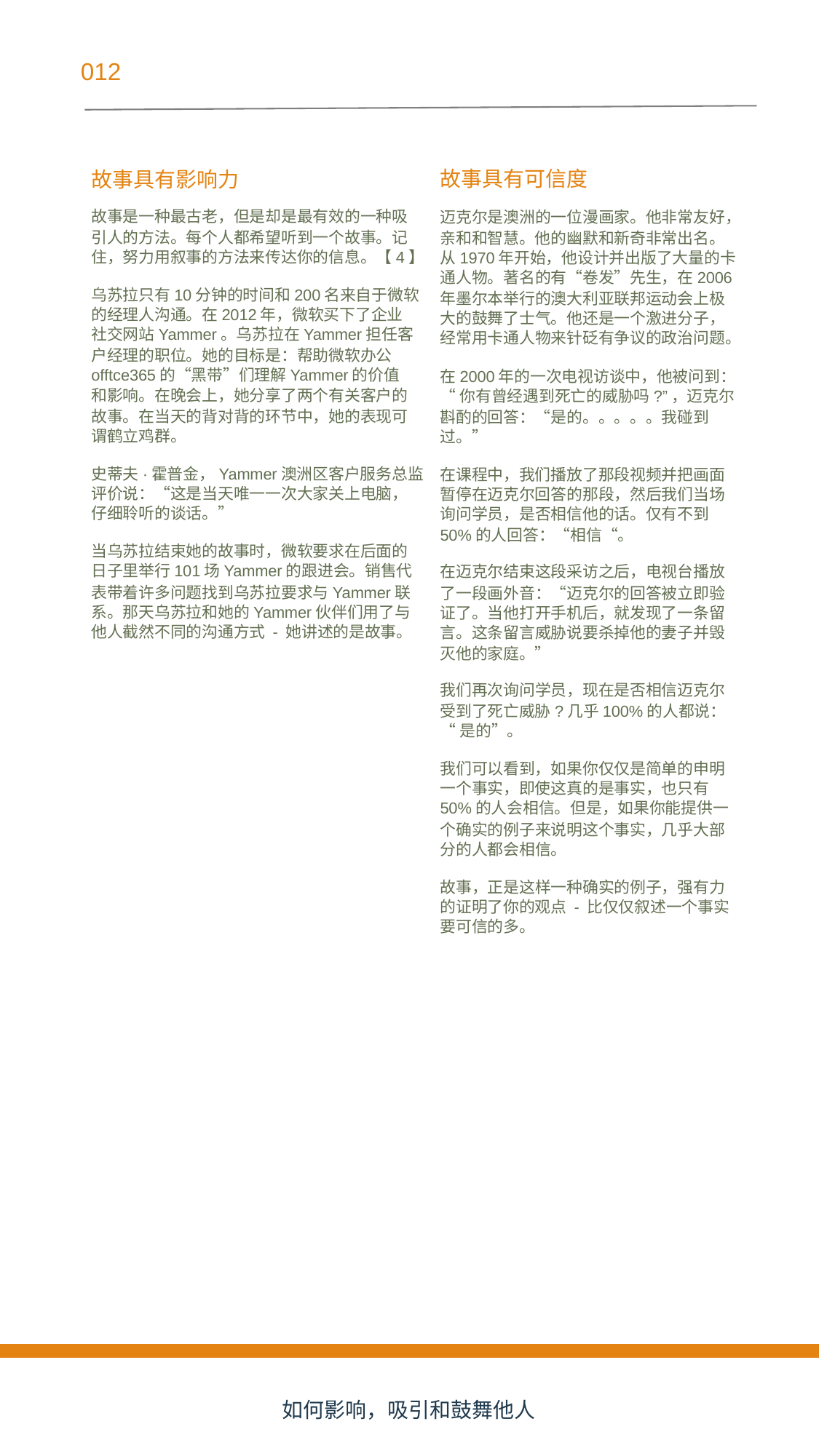

012

	故事具有影响力

	故事是一种最古老，但是却是最有效的一种吸
	引人的方法。每个人都希望听到一个故事。记
	住，努力用叙事的方法来传达你的信息。【4】

	乌苏拉只有10分钟的时间和200名来自于微软
	的经理人沟通。在2012年，微软买下了企业
	社交网站Yammer。乌苏拉在Yammer担任客
	户经理的职位。她的目标是：帮助微软办公
	offtce365的“黑带”们理解Yammer的价值
	和影响。在晚会上，她分享了两个有关客户的
	故事。在当天的背对背的环节中，她的表现可
	谓鹤立鸡群。

	史蒂夫·霍普金，Yammer澳洲区客户服务总监
	评价说：“这是当天唯一一次大家关上电脑，
	仔细聆听的谈话。”

	当乌苏拉结束她的故事时，微软要求在后面的
	日子里举行101场Yammer的跟进会。销售代
	表带着许多问题找到乌苏拉要求与Yammer联
	系。那天乌苏拉和她的Yammer伙伴们用了与
	他人截然不同的沟通方式 - 她讲述的是故事。
	13

故事具有可信度

迈克尔是澳洲的一位漫画家。他非常友好，
亲和和智慧。他的幽默和新奇非常出名。
从1970年开始，他设计并出版了大量的卡
通人物。著名的有“卷发”先生，在2006
年墨尔本举行的澳大利亚联邦运动会上极
大的鼓舞了士气。他还是一个激进分子，
经常用卡通人物来针砭有争议的政治问题。

在2000年的一次电视访谈中，他被问到：
“你有曾经遇到死亡的威胁吗?”，迈克尔
斟酌的回答：“是的。。。。。我碰到
过。”

在课程中，我们播放了那段视频并把画面
暂停在迈克尔回答的那段，然后我们当场
询问学员，是否相信他的话。仅有不到
50%的人回答：“相信“。

在迈克尔结束这段采访之后，电视台播放
了一段画外音：“迈克尔的回答被立即验
证了。当他打开手机后，就发现了一条留
言。这条留言威胁说要杀掉他的妻子并毁
灭他的家庭。”

我们再次询问学员，现在是否相信迈克尔
受到了死亡威胁?几乎100%的人都说：
“是的”。

我们可以看到，如果你仅仅是简单的申明
一个事实，即使这真的是事实，也只有
50%的人会相信。但是，如果你能提供一
个确实的例子来说明这个事实，几乎大部
分的人都会相信。

故事，正是这样一种确实的例子，强有力
的证明了你的观点 - 比仅仅叙述一个事实
要可信的多。

如何影响，吸引和鼓舞他人
13